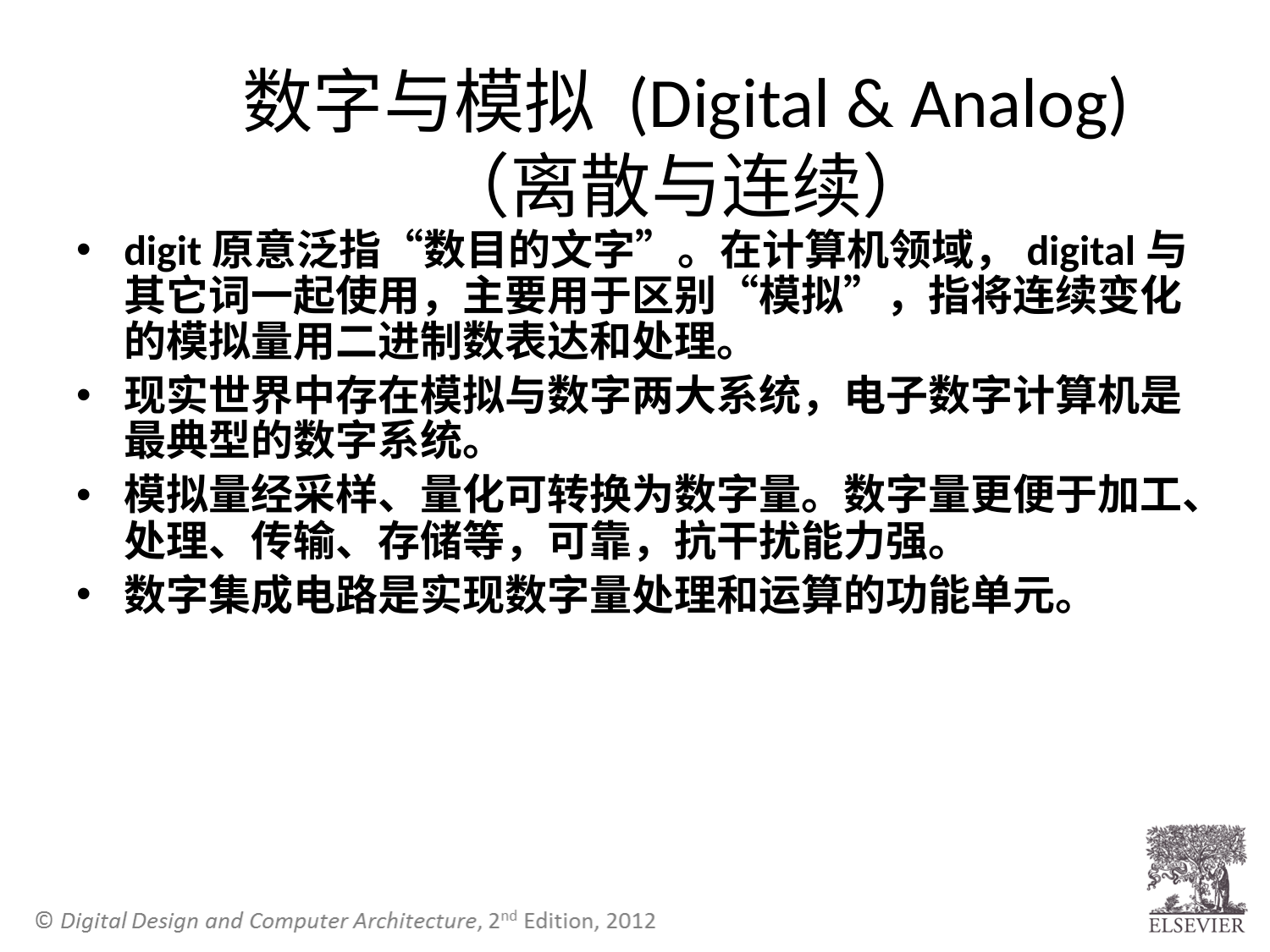

# 数字与模拟 (Digital & Analog) （离散与连续）
digit原意泛指“数目的文字”。在计算机领域，digital与其它词一起使用，主要用于区别“模拟”，指将连续变化的模拟量用二进制数表达和处理。
现实世界中存在模拟与数字两大系统，电子数字计算机是最典型的数字系统。
模拟量经采样、量化可转换为数字量。数字量更便于加工、处理、传输、存储等，可靠，抗干扰能力强。
数字集成电路是实现数字量处理和运算的功能单元。